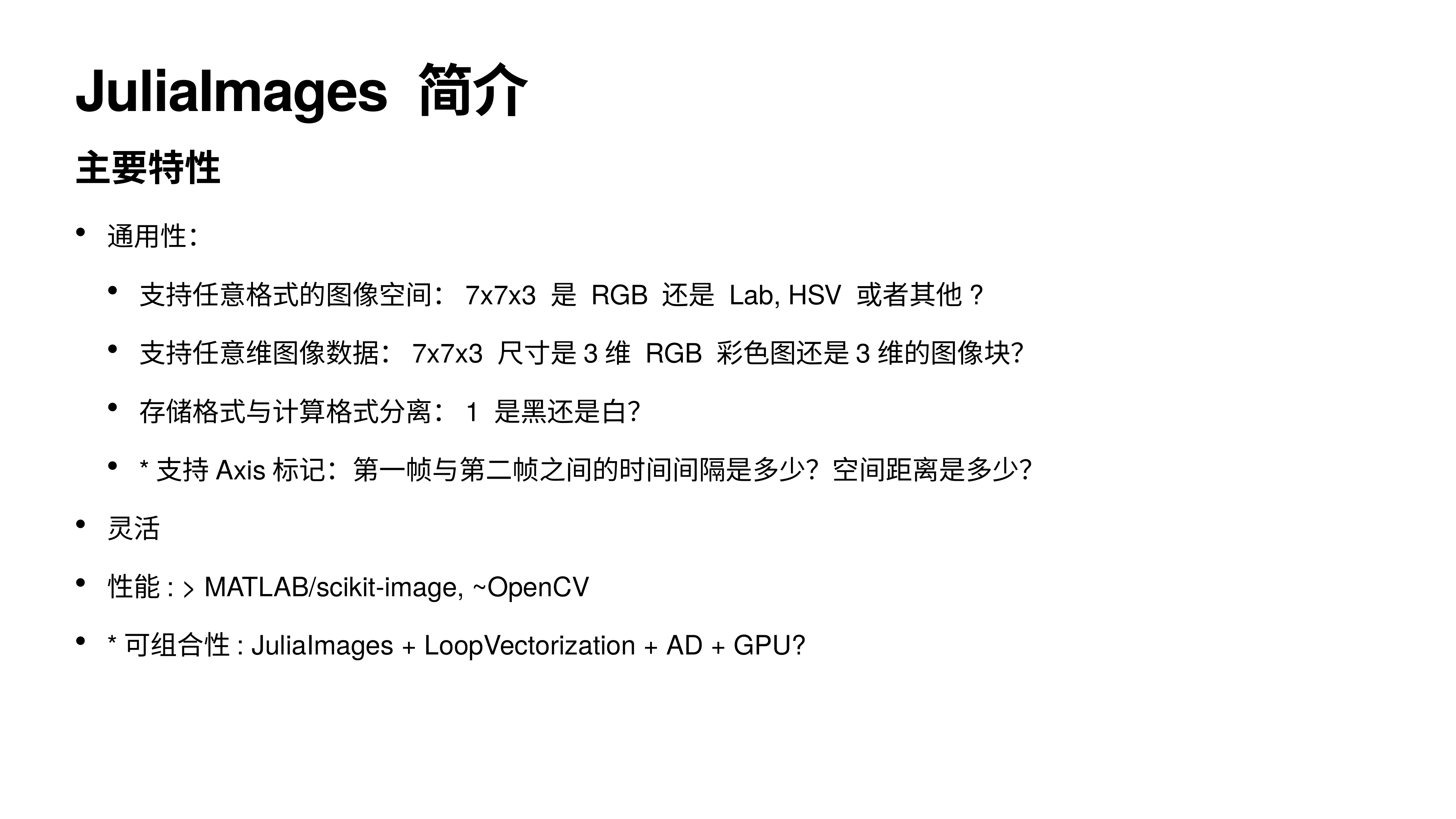

# JuliaImages 简介
主要特性
通用性：
支持任意格式的图像空间：7x7x3 是 RGB 还是 Lab, HSV 或者其他?
支持任意维图像数据：7x7x3 尺寸是3维 RGB 彩色图还是3维的图像块？
存储格式与计算格式分离：1 是黑还是白？
*支持Axis标记：第一帧与第二帧之间的时间间隔是多少？空间距离是多少？
灵活
性能: > MATLAB/scikit-image, ~OpenCV
*可组合性: JuliaImages + LoopVectorization + AD + GPU?